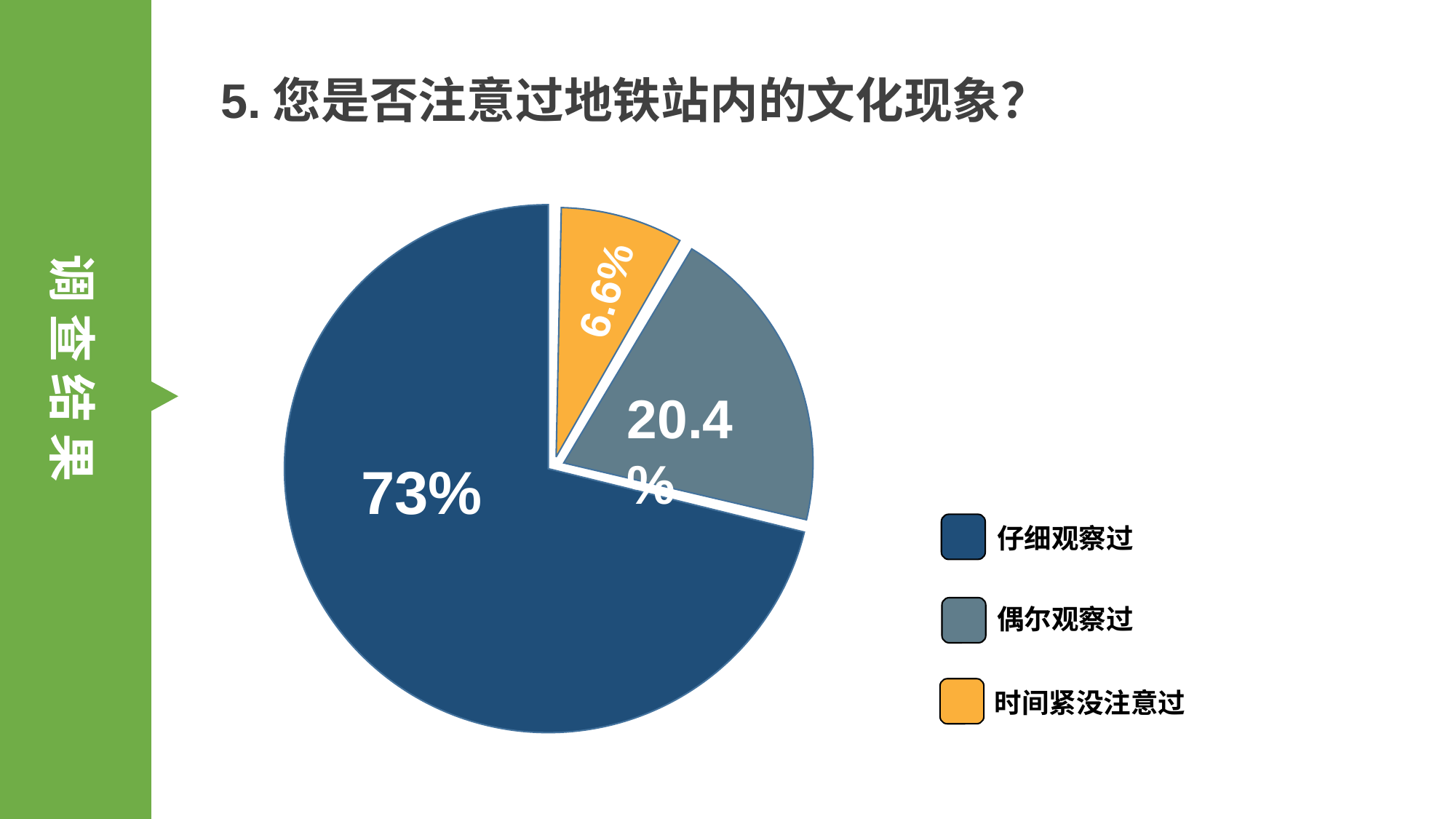

5.您是否注意过地铁站内的文化现象？

调 查 结 果
6.6%

20.4%
73%

仔细观察过
偶尔观察过

时间紧没注意过